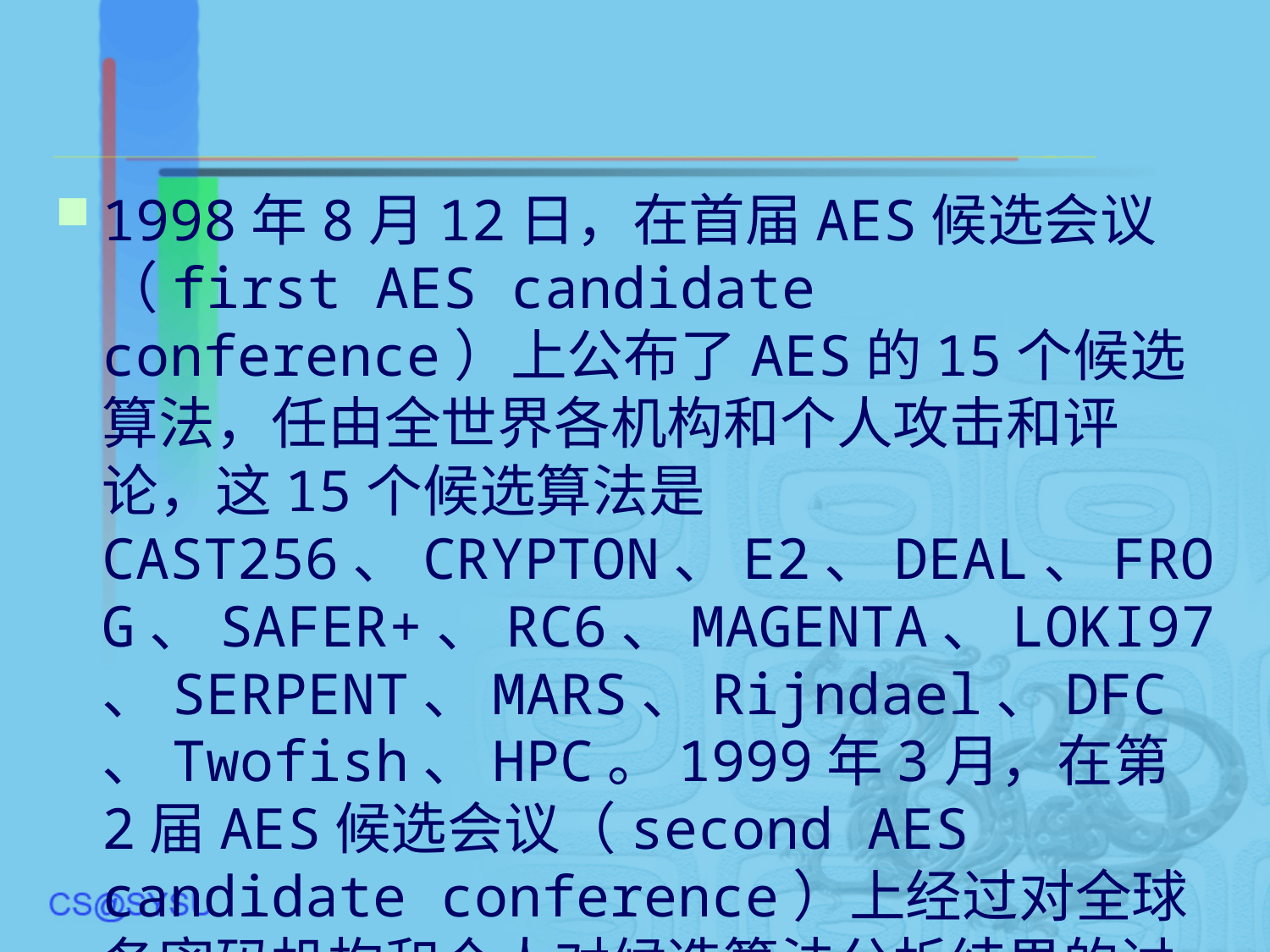

1998年8月12日，在首届AES候选会议（first AES candidate conference）上公布了AES的15个候选算法，任由全世界各机构和个人攻击和评论，这15个候选算法是CAST256、CRYPTON、E2、DEAL、FROG、SAFER+、RC6、MAGENTA、LOKI97、SERPENT、MARS、Rijndael、DFC、Twofish、HPC。1999年3月，在第2届AES候选会议（second AES candidate conference）上经过对全球各密码机构和个人对候选算法分析结果的讨论，从15个候选算法中选出了5个。